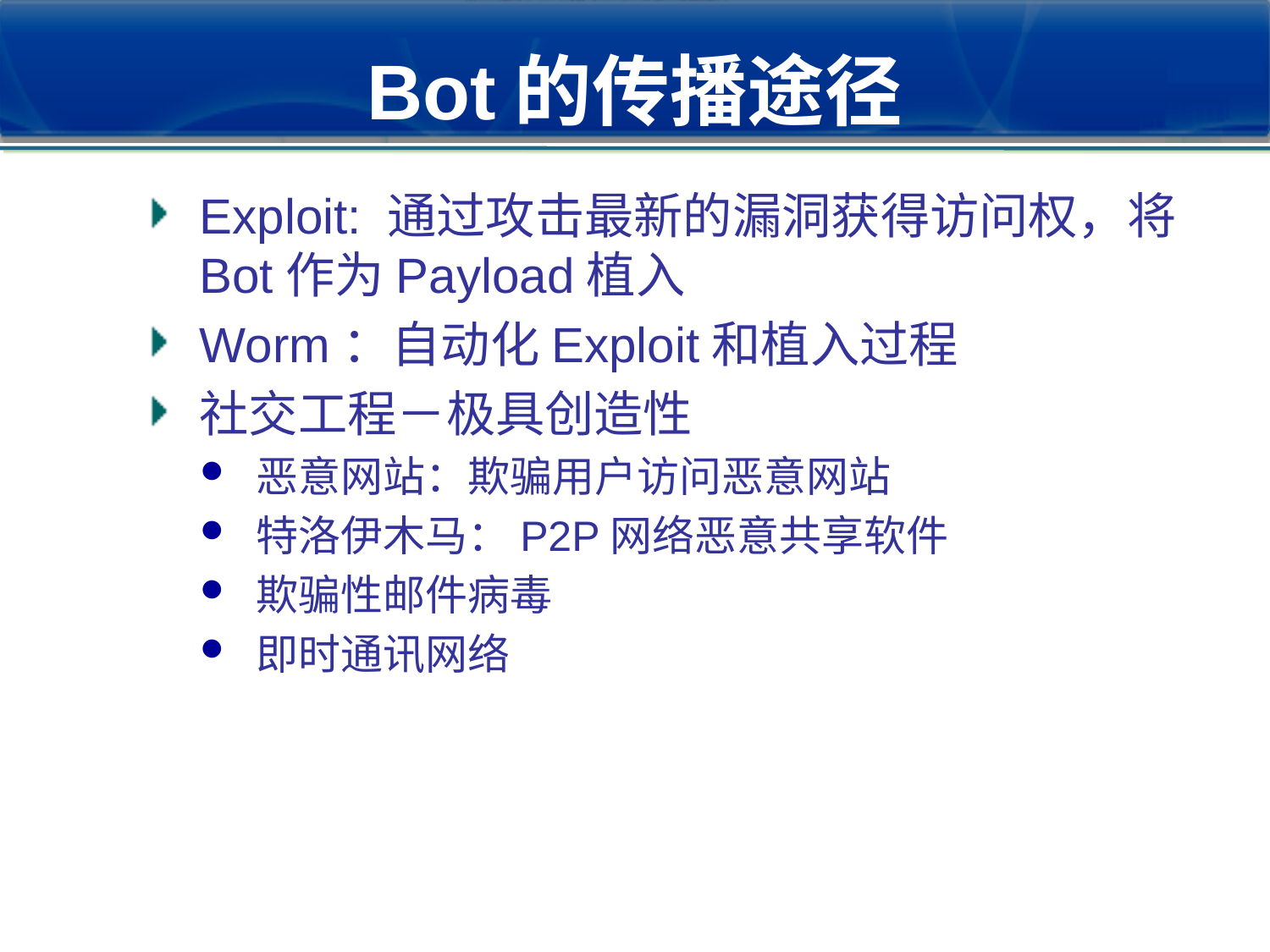

# Bot的传播途径
Exploit: 通过攻击最新的漏洞获得访问权，将Bot作为Payload植入
Worm：自动化Exploit和植入过程
社交工程－极具创造性
恶意网站：欺骗用户访问恶意网站
特洛伊木马：P2P网络恶意共享软件
欺骗性邮件病毒
即时通讯网络